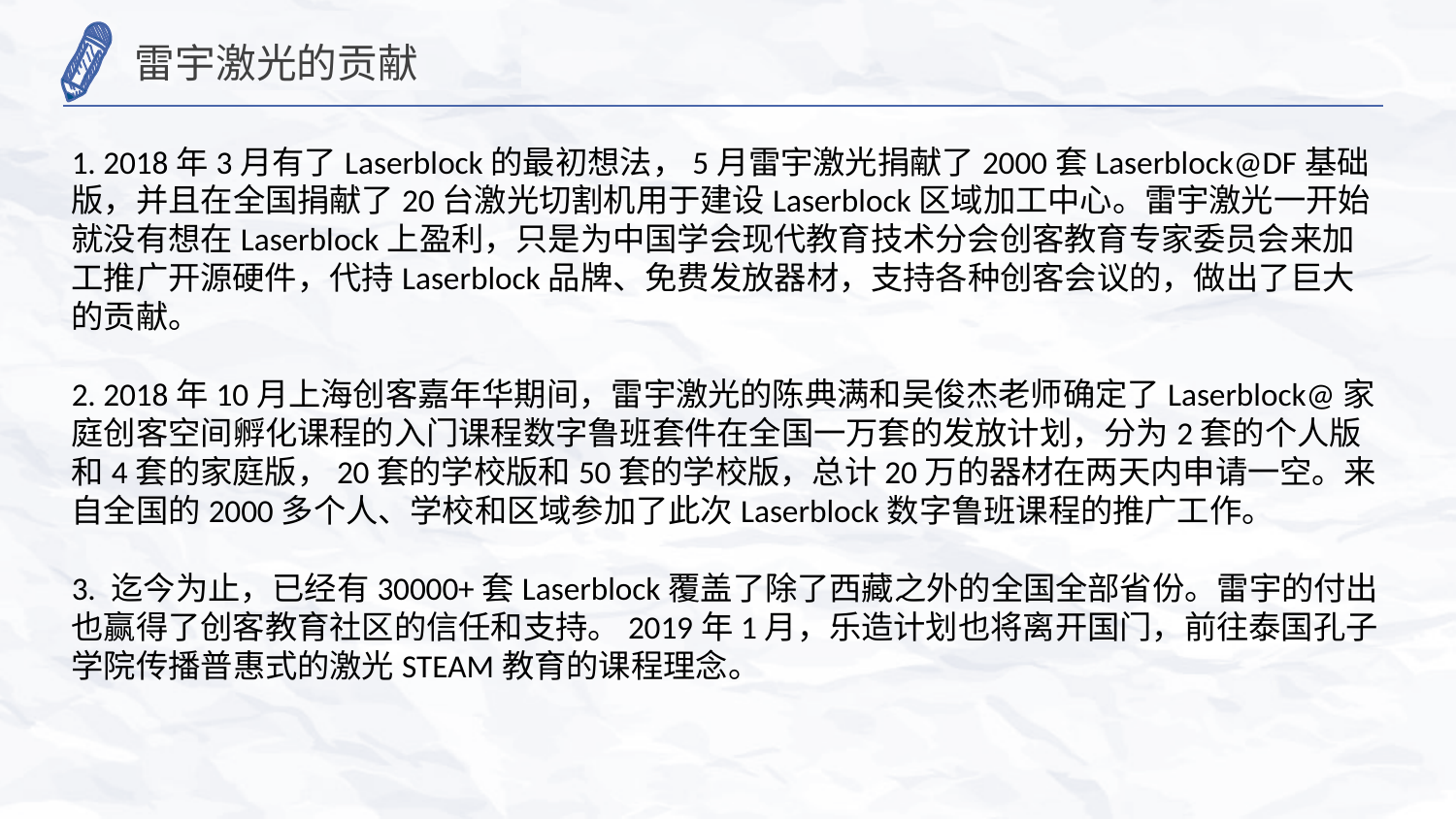

雷宇激光的贡献
1. 2018年3月有了Laserblock的最初想法，5月雷宇激光捐献了2000套Laserblock@DF基础版，并且在全国捐献了20台激光切割机用于建设Laserblock区域加工中心。雷宇激光一开始就没有想在Laserblock上盈利，只是为中国学会现代教育技术分会创客教育专家委员会来加工推广开源硬件，代持Laserblock品牌、免费发放器材，支持各种创客会议的，做出了巨大的贡献。

2. 2018年10月上海创客嘉年华期间，雷宇激光的陈典满和吴俊杰老师确定了Laserblock@家庭创客空间孵化课程的入门课程数字鲁班套件在全国一万套的发放计划，分为2套的个人版和4套的家庭版，20套的学校版和50套的学校版，总计20万的器材在两天内申请一空。来自全国的2000多个人、学校和区域参加了此次Laserblock数字鲁班课程的推广工作。

3. 迄今为止，已经有30000+套Laserblock覆盖了除了西藏之外的全国全部省份。雷宇的付出也赢得了创客教育社区的信任和支持。2019年1月，乐造计划也将离开国门，前往泰国孔子学院传播普惠式的激光STEAM教育的课程理念。